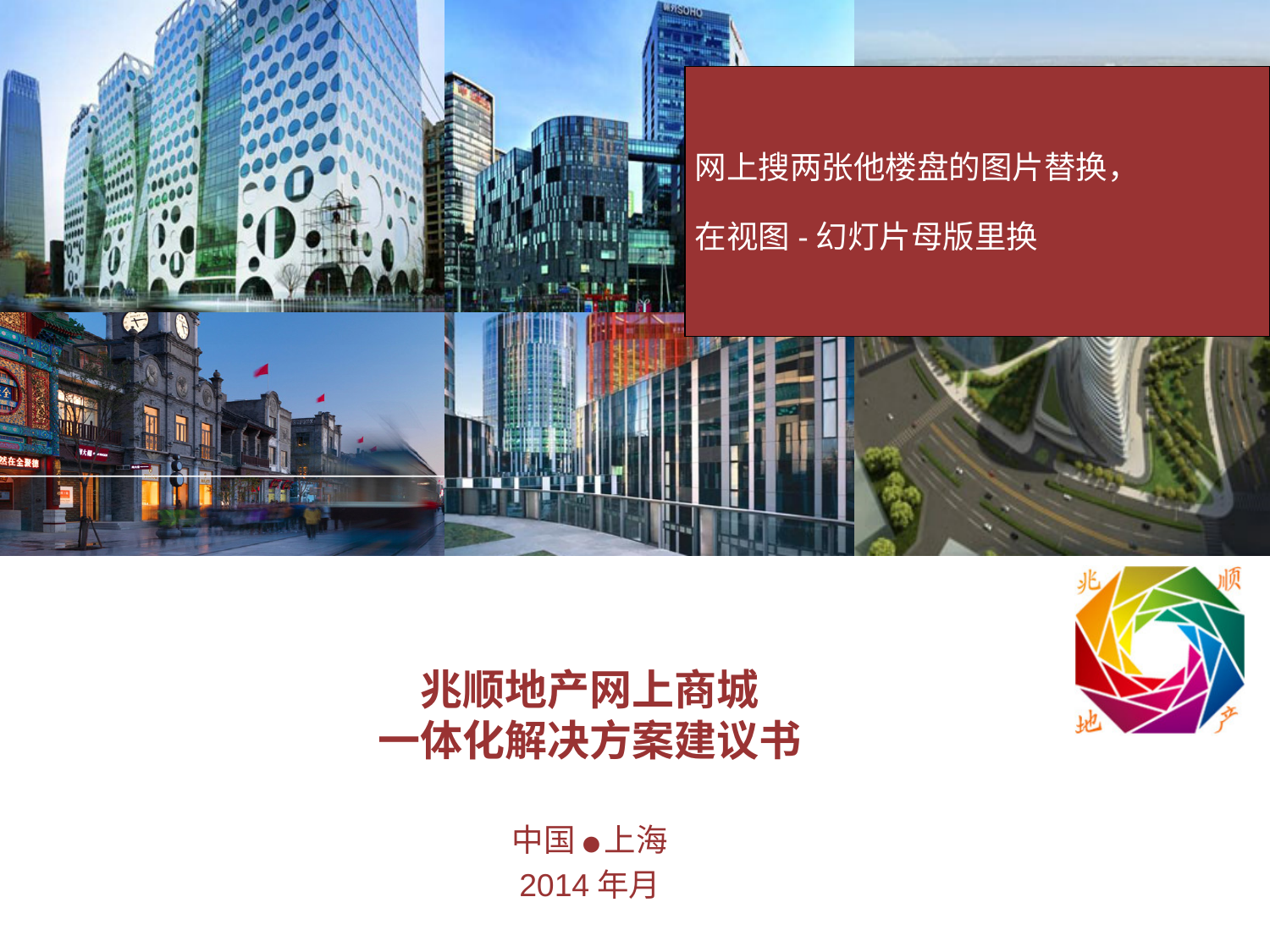

网上搜两张他楼盘的图片替换，
在视图-幻灯片母版里换
# 兆顺地产网上商城 一体化解决方案建议书

中国 ● 上海
2014年月